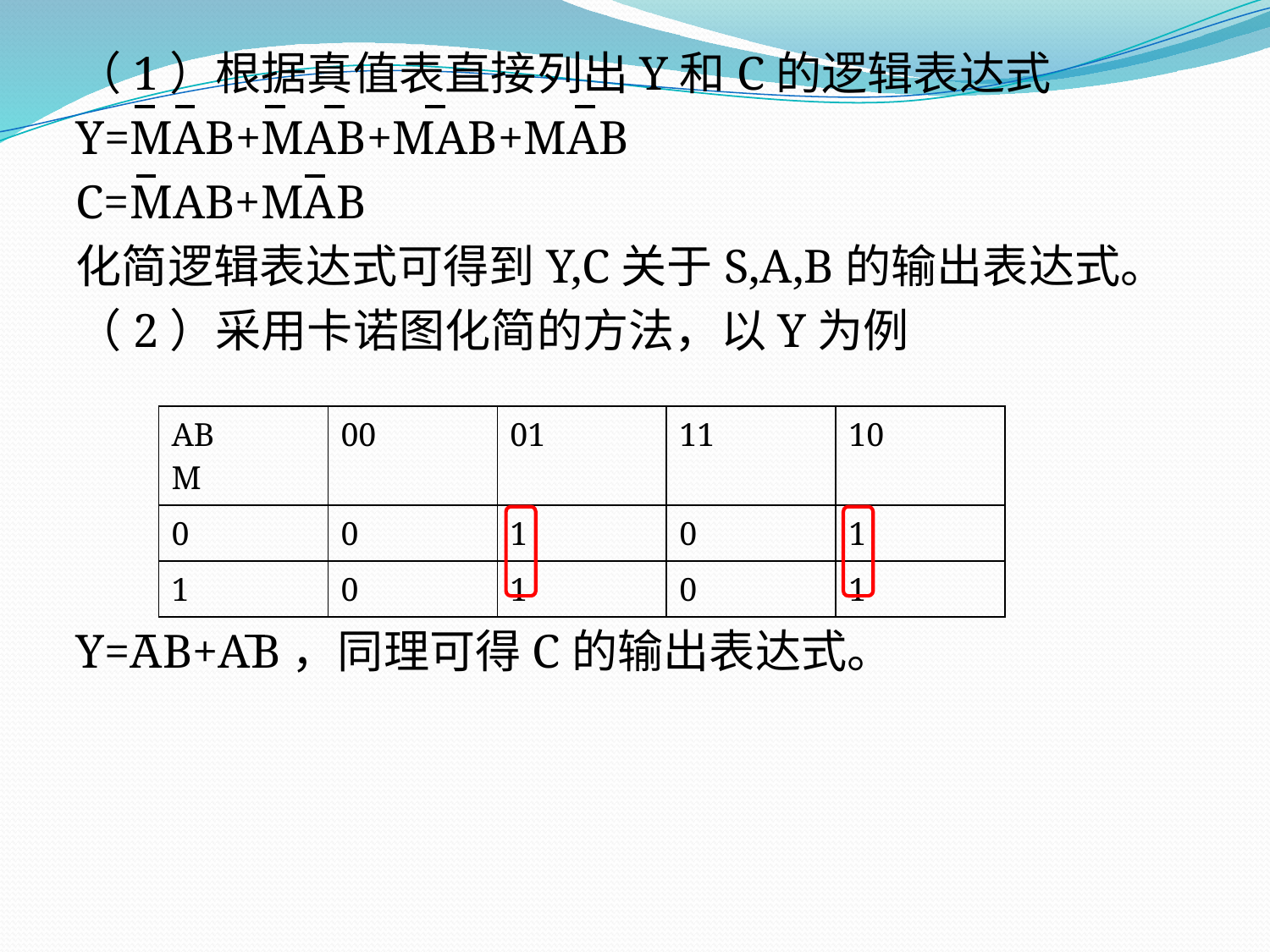

# （1）根据真值表直接列出Y和C的逻辑表达式
Y=MAB+MAB+MAB+MAB
C=MAB+MAB
化简逻辑表达式可得到Y,C关于S,A,B的输出表达式。
（2）采用卡诺图化简的方法，以Y为例

Y=AB+AB，同理可得C的输出表达式。

| AB M | 00 | 01 | 11 | 10 |
| --- | --- | --- | --- | --- |
| 0 | 0 | 1 | 0 | 1 |
| 1 | 0 | 1 | 0 | 1 |